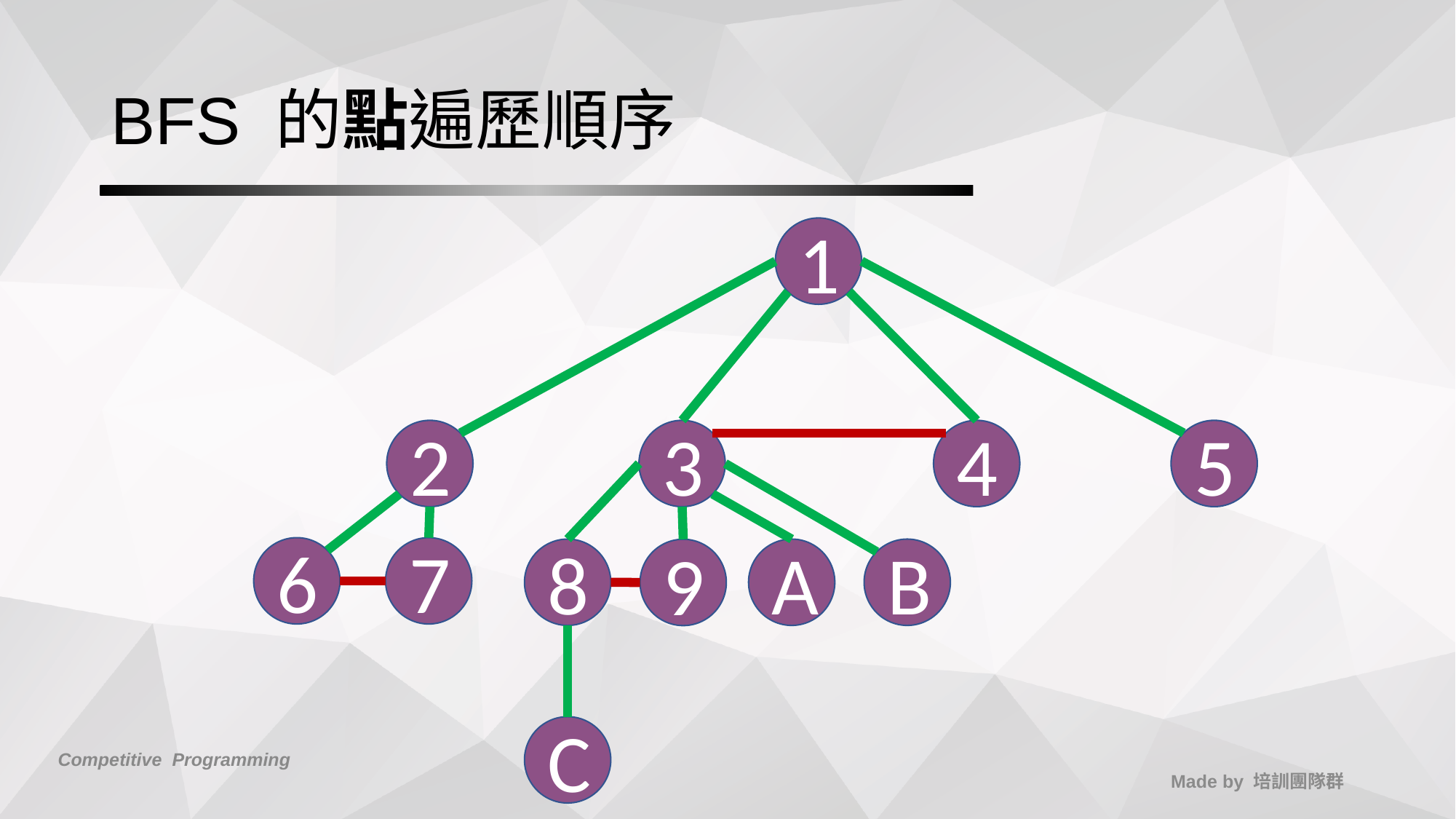

# BFS 的點遍歷順序

1
2
3
4
5
6
7
8
A
B
9
C